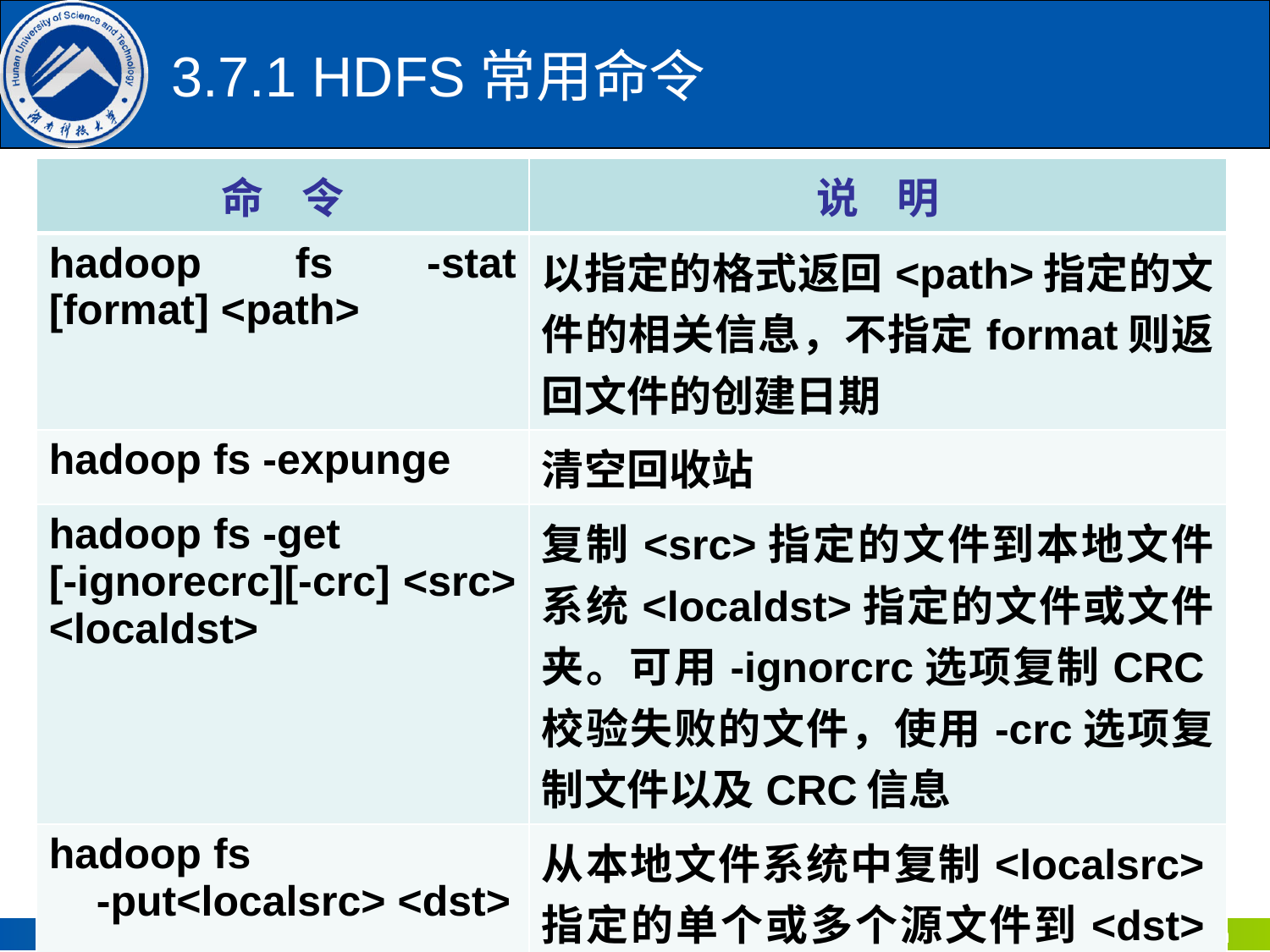

# 3.7.1 HDFS常用命令
| 命 令 | 说 明 |
| --- | --- |
| hadoop fs -stat [format] <path> | 以指定的格式返回<path>指定的文件的相关信息，不指定format则返回文件的创建日期 |
| hadoop fs -expunge | 清空回收站 |
| hadoop fs -get [-ignorecrc][-crc] <src> <localdst> | 复制<src>指定的文件到本地文件系统<localdst>指定的文件或文件夹。可用-ignorcrc选项复制CRC校验失败的文件，使用-crc选项复制文件以及CRC信息 |
| hadoop fs -put<localsrc> <dst> | 从本地文件系统中复制<localsrc>指定的单个或多个源文件到<dst>指定的目标文件系统中 |